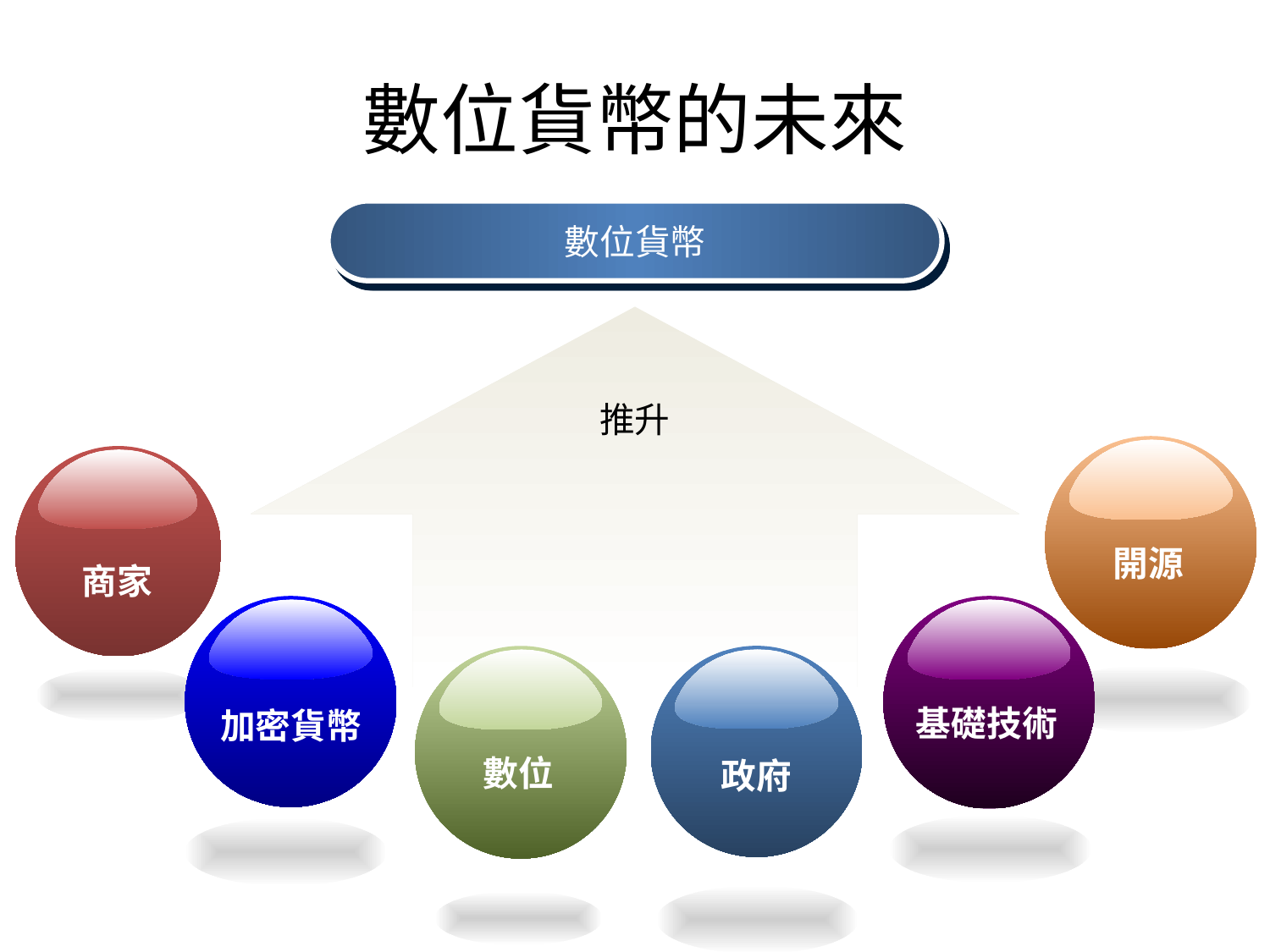

# 數位貨幣的未來
數位貨幣

推升

開源

商家

加密貨幣

基礎技術

政府

數位